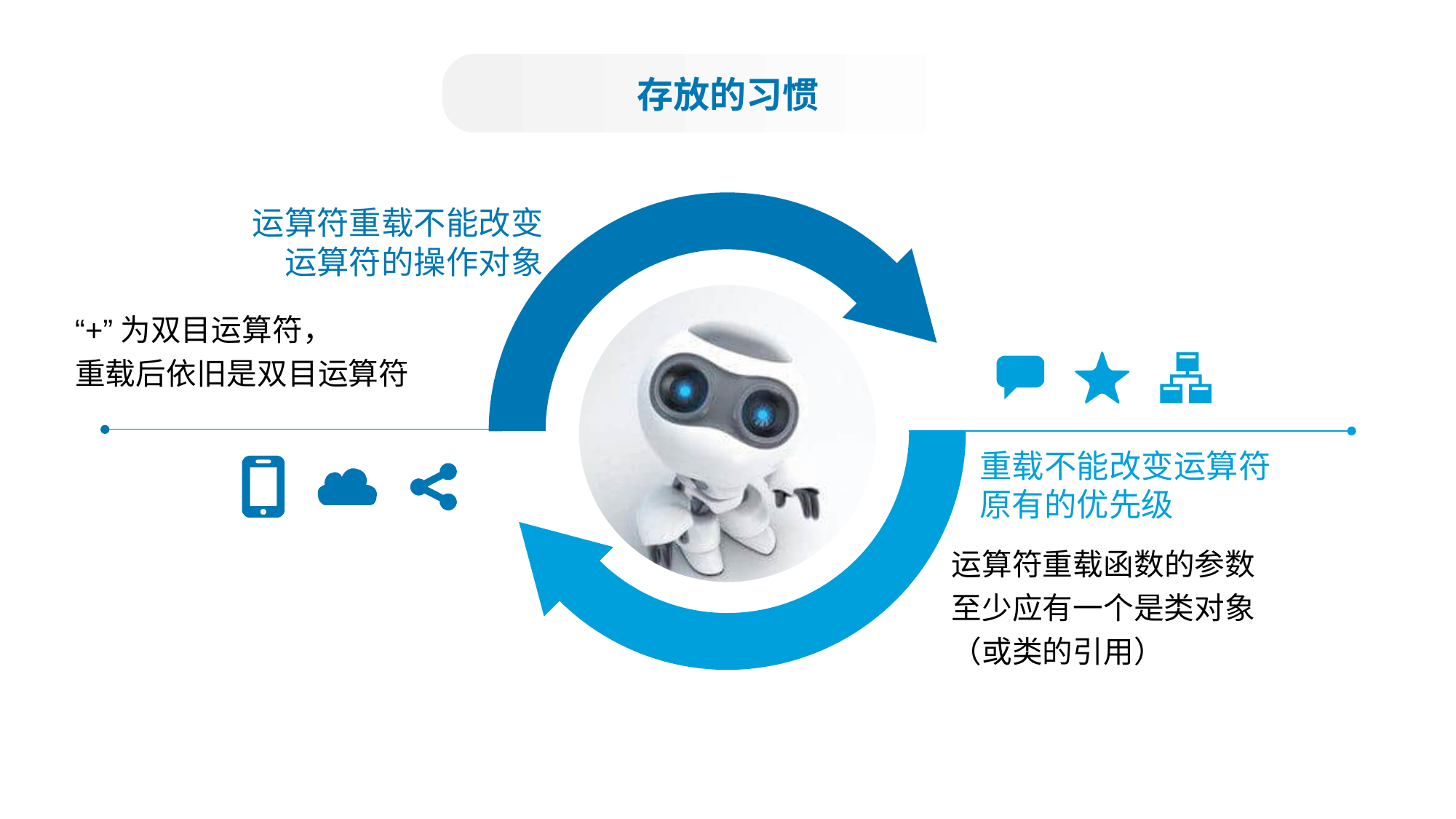

存放的习惯

运算符重载不能改变
运算符的操作对象

“+”为双目运算符，
重载后依旧是双目运算符

重载不能改变运算符
原有的优先级

运算符重载函数的参数
至少应有一个是类对象
（或类的引用）